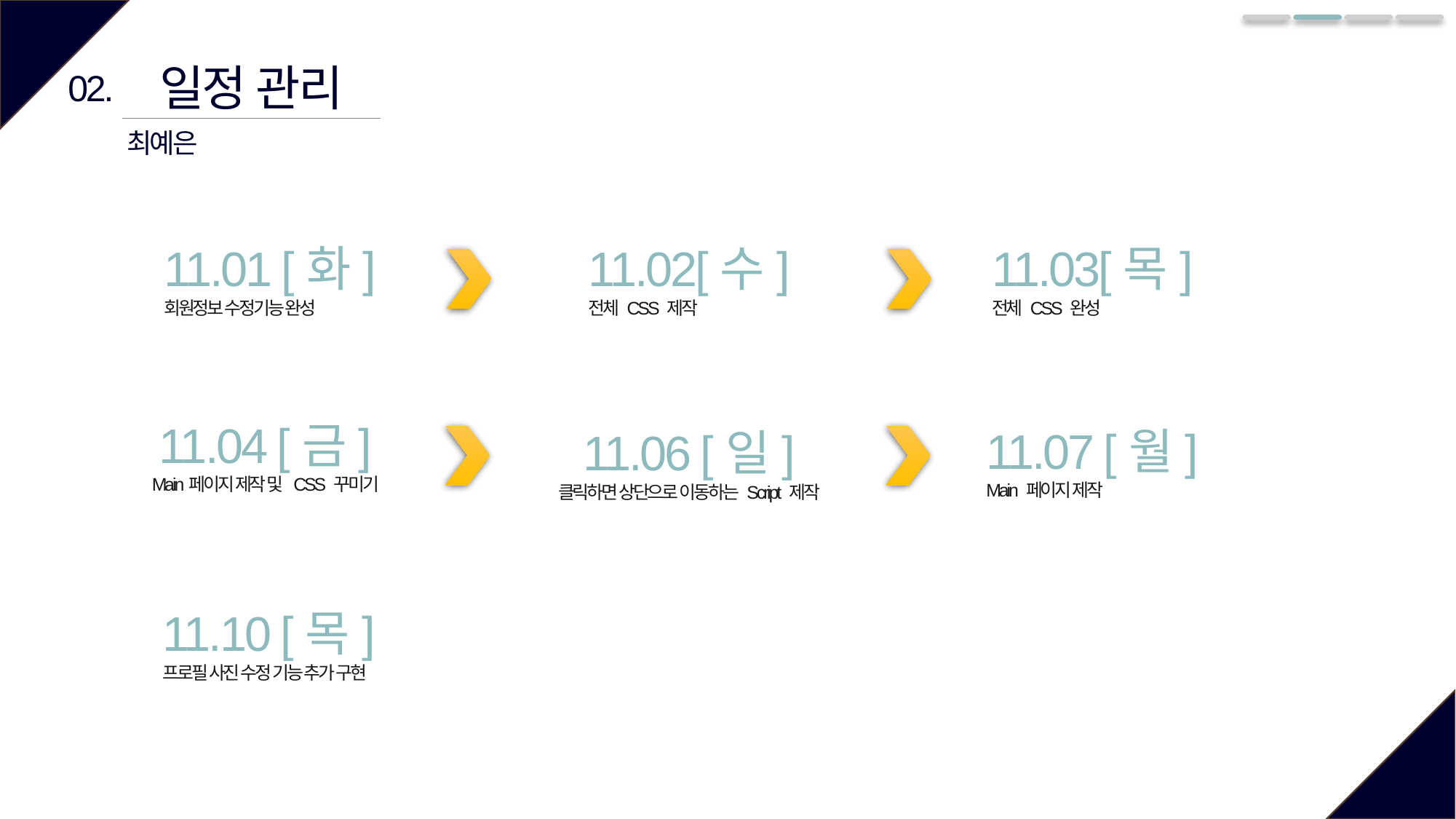

일정 관리
02.
최예은
11.03[목]
전체 CSS 완성
11.01 [화]
회원정보 수정기능 완성
11.02[수]
전체 CSS 제작

11.04 [금]
Main페이지 제작 및  CSS 꾸미기
11.07 [월]
Main 페이지 제작
11.06 [일]
클릭하면 상단으로 이동하는 Script 제작

11.10 [목]
프로필 사진 수정 기능 추가 구현